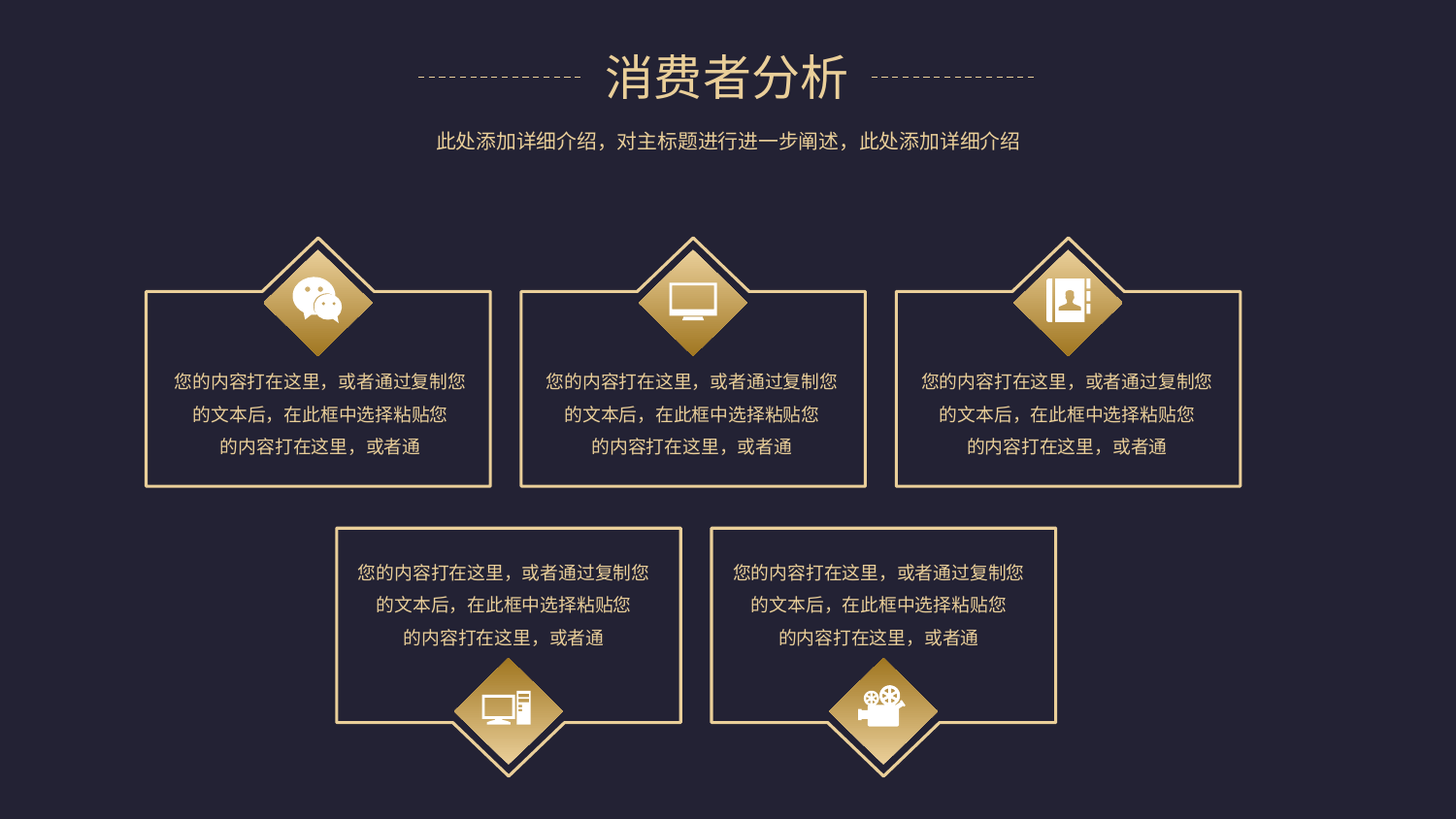

消费者分析
此处添加详细介绍，对主标题进行进一步阐述，此处添加详细介绍

您的内容打在这里，或者通过复制您的文本后，在此框中选择粘贴您
的内容打在这里，或者通

您的内容打在这里，或者通过复制您的文本后，在此框中选择粘贴您
的内容打在这里，或者通

您的内容打在这里，或者通过复制您的文本后，在此框中选择粘贴您
的内容打在这里，或者通

您的内容打在这里，或者通过复制您的文本后，在此框中选择粘贴您
的内容打在这里，或者通

您的内容打在这里，或者通过复制您的文本后，在此框中选择粘贴您
的内容打在这里，或者通